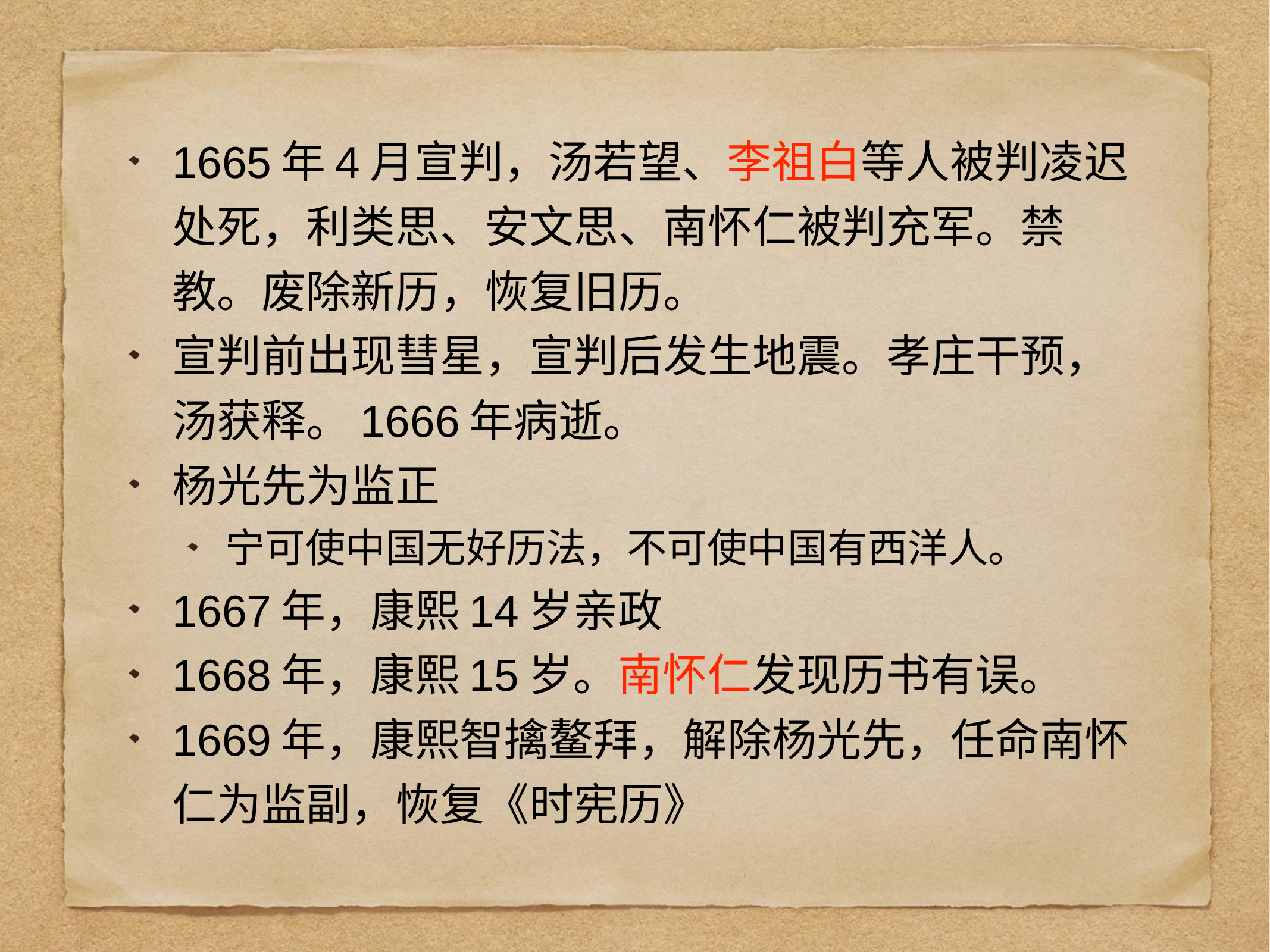

1665年4月宣判，汤若望、李祖白等人被判凌迟处死，利类思、安文思、南怀仁被判充军。禁教。废除新历，恢复旧历。
宣判前出现彗星，宣判后发生地震。孝庄干预，汤获释。1666年病逝。
杨光先为监正
宁可使中国无好历法，不可使中国有西洋人。
1667年，康熙14岁亲政
1668年，康熙15岁。南怀仁发现历书有误。
1669年，康熙智擒鳌拜，解除杨光先，任命南怀仁为监副，恢复《时宪历》